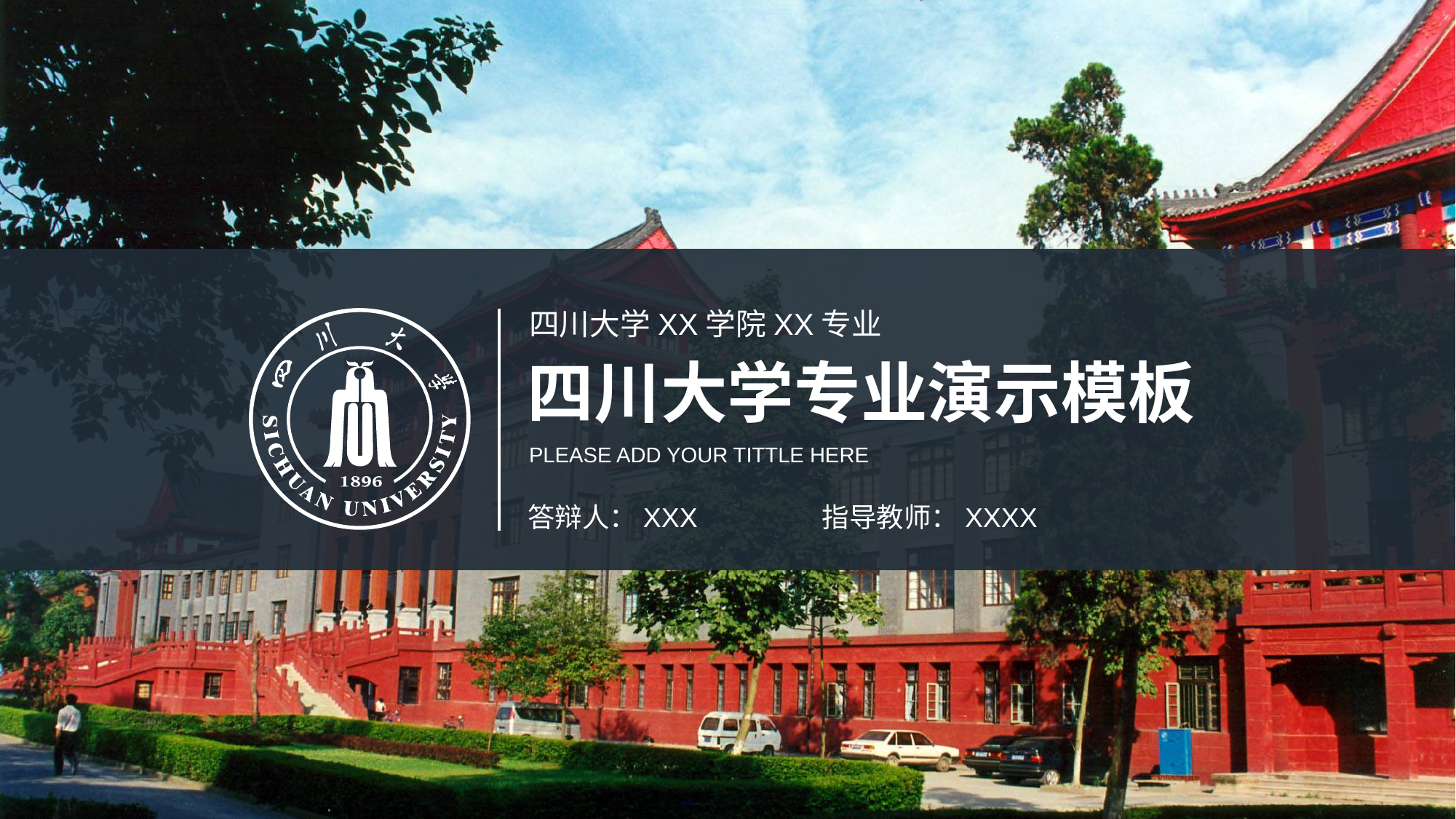

四川大学XX学院XX专业

四川大学专业演示模板
PLEASE ADD YOUR TITTLE HERE
答辩人：XXX
指导教师：XXXX